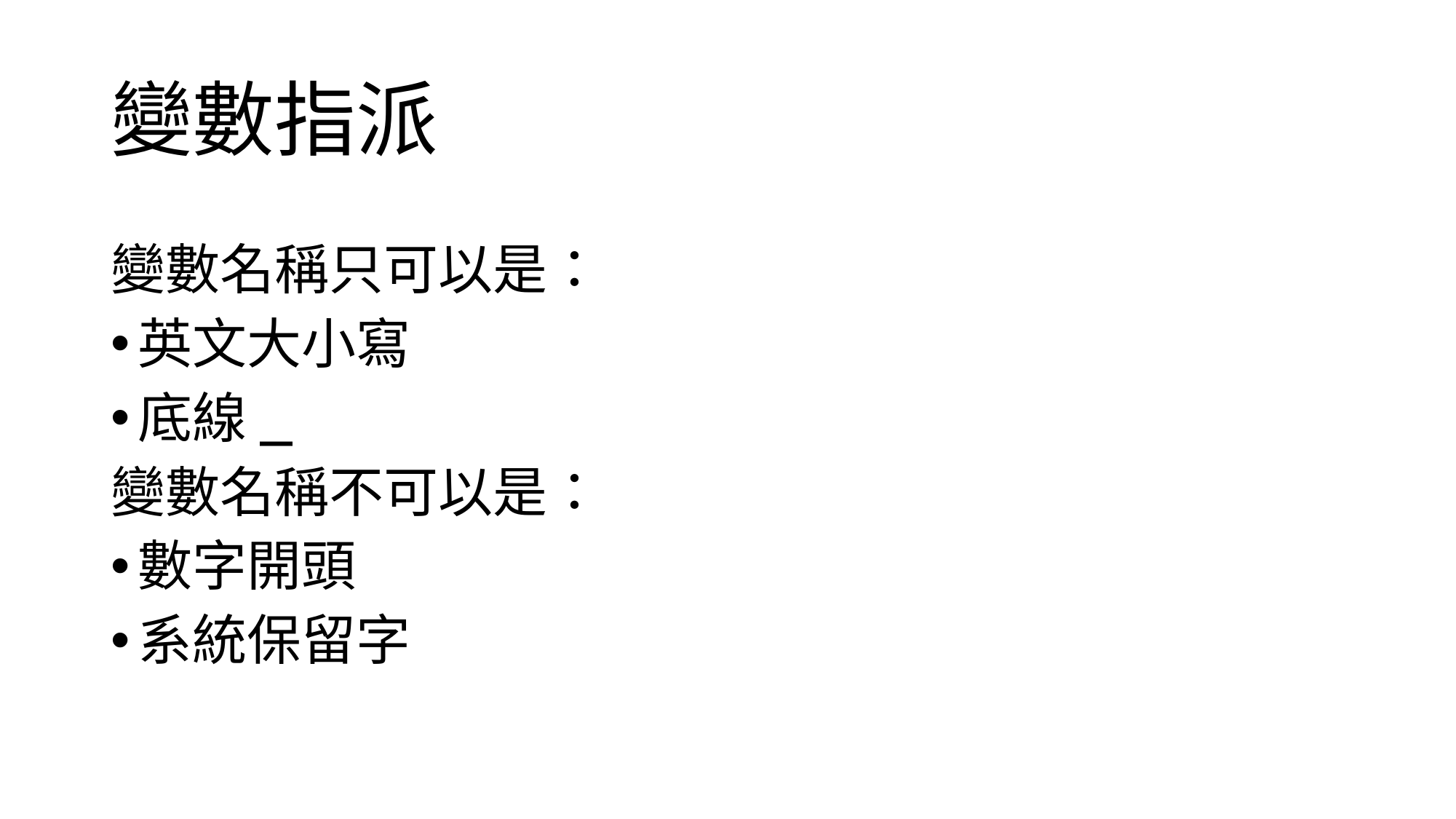

# 變數指派
變數名稱只可以是：
英文大小寫
底線_
變數名稱不可以是：
數字開頭
系統保留字